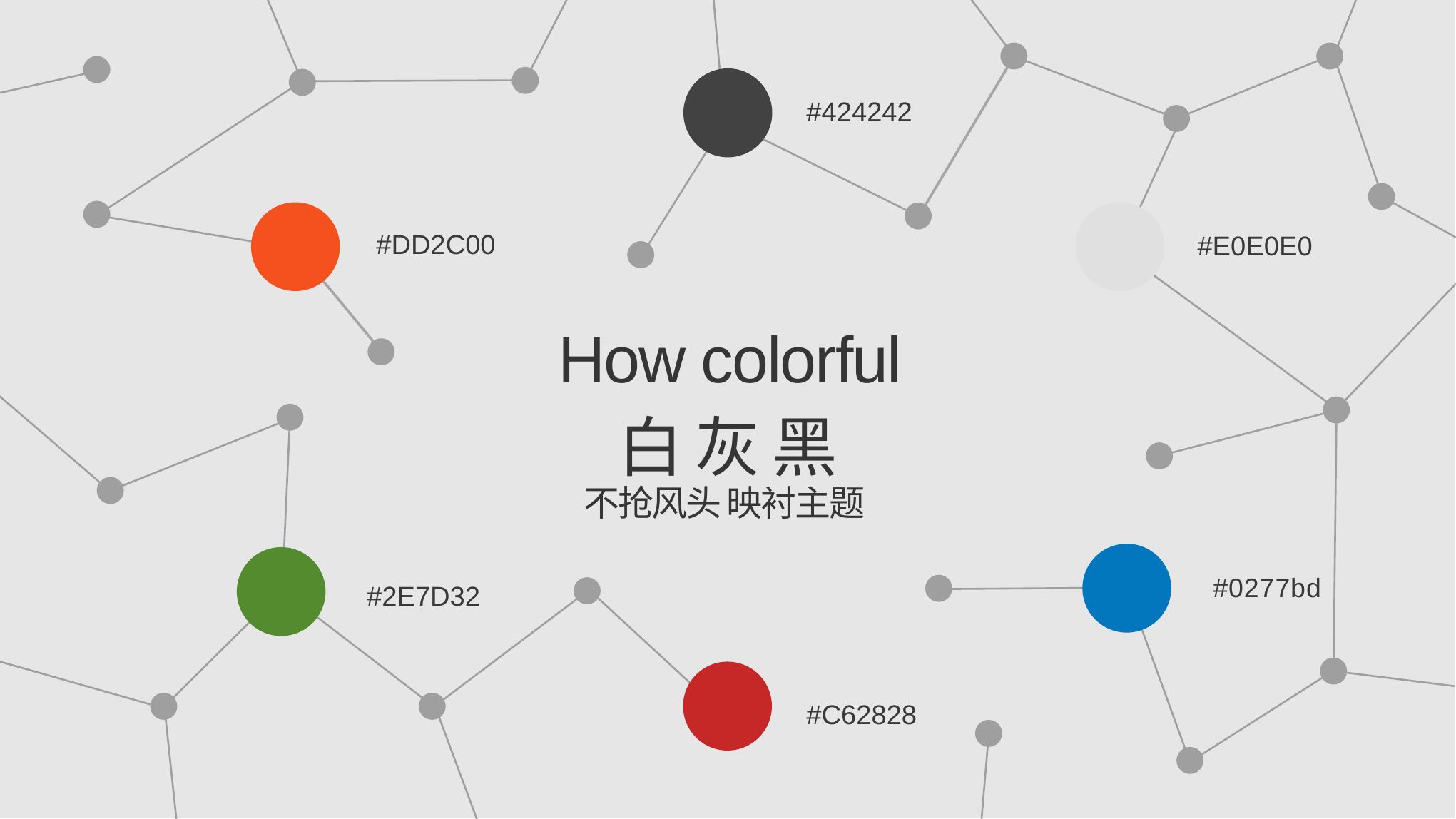

#424242

#DD2C00
#E0E0E0

How colorful

白 灰 黑
不抢风头 映衬主题

#2E7D32
#0277bd

#C62828